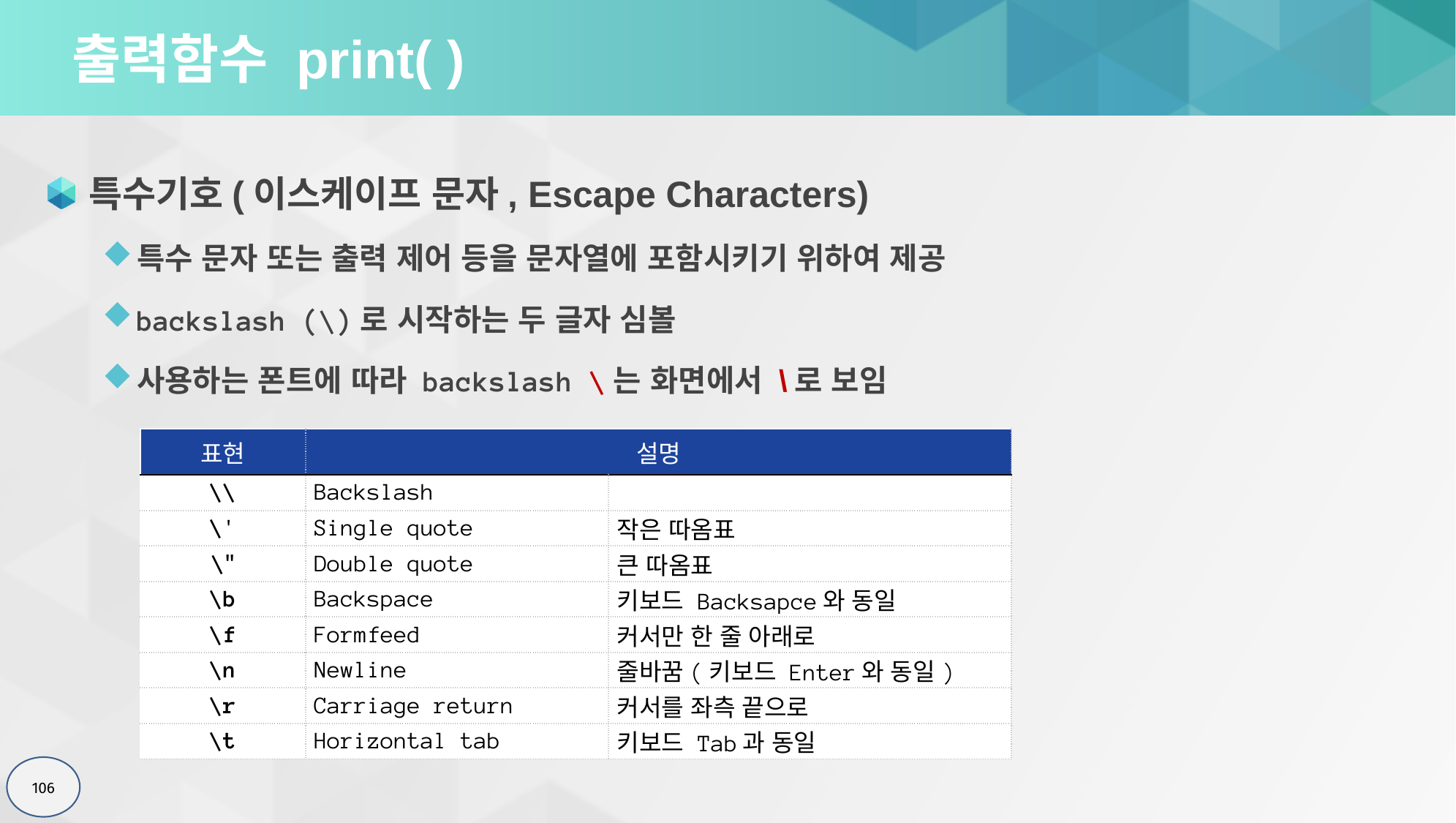

# 출력함수 print( )
특수기호(이스케이프 문자, Escape Characters)
특수 문자 또는 출력 제어 등을 문자열에 포함시키기 위하여 제공
backslash (\)로 시작하는 두 글자 심볼
사용하는 폰트에 따라 backslash \는 화면에서 \로 보임
| 표현 | 설명 |  |
| --- | --- | --- |
| \\ | Backslash |  |
| \' | Single quote | 작은 따옴표 |
| \" | Double quote | 큰 따옴표 |
| \b | Backspace | 키보드 Backsapce와 동일 |
| \f | Formfeed | 커서만 한 줄 아래로 |
| \n | Newline | 줄바꿈(키보드 Enter와 동일) |
| \r | Carriage return | 커서를 좌측 끝으로 |
| \t | Horizontal tab | 키보드 Tab과 동일 |